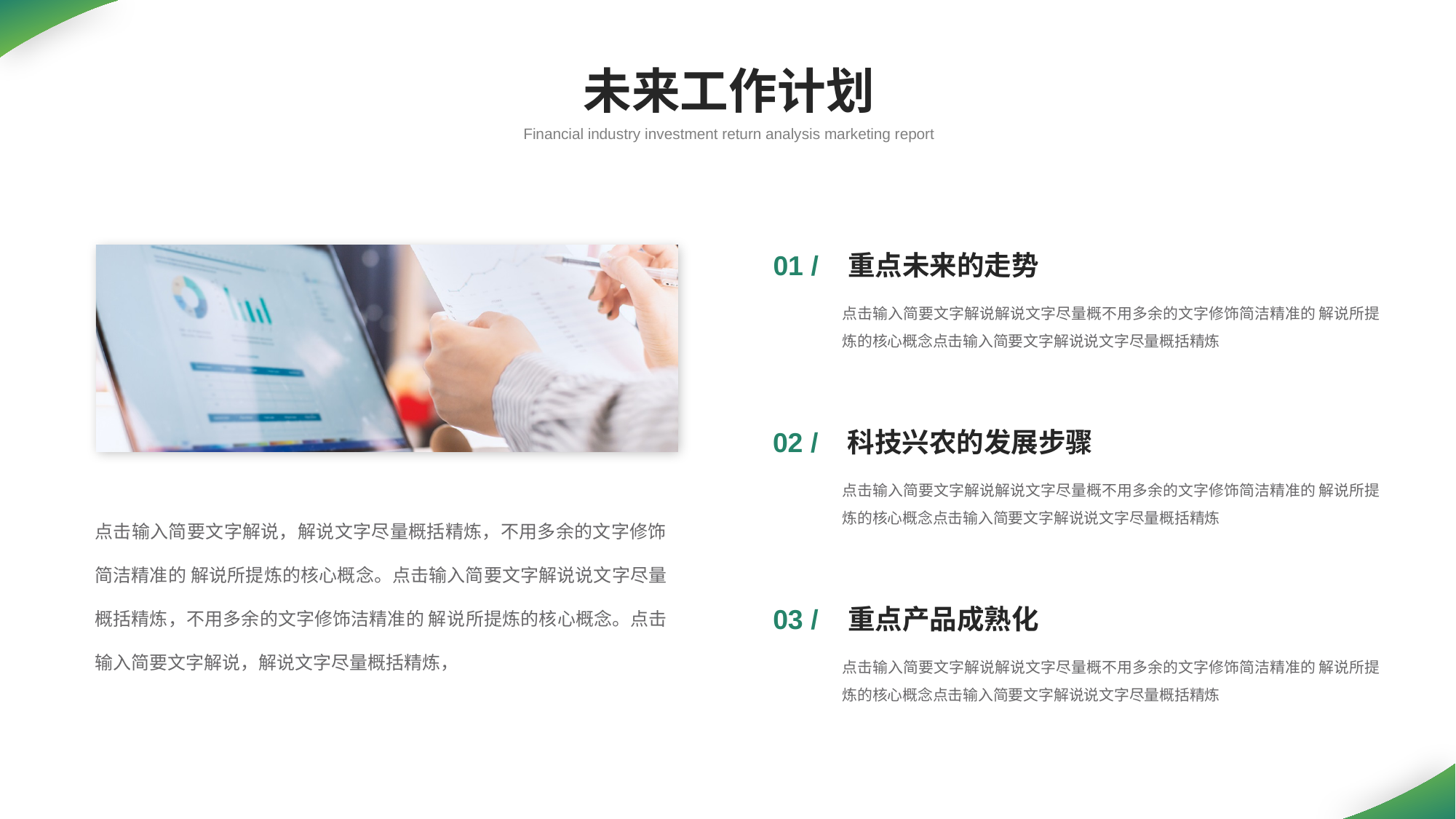

未来工作计划
Financial industry investment return analysis marketing report
01 /   重点未来的走势
点击输入简要文字解说解说文字尽量概不用多余的文字修饰简洁精准的 解说所提炼的核心概念点击输入简要文字解说说文字尽量概括精炼

02 /   科技兴农的发展步骤
点击输入简要文字解说解说文字尽量概不用多余的文字修饰简洁精准的 解说所提炼的核心概念点击输入简要文字解说说文字尽量概括精炼
点击输入简要文字解说，解说文字尽量概括精炼，不用多余的文字修饰简洁精准的 解说所提炼的核心概念。点击输入简要文字解说说文字尽量概括精炼，不用多余的文字修饰洁精准的 解说所提炼的核心概念。点击输入简要文字解说，解说文字尽量概括精炼，
03 /   重点产品成熟化
点击输入简要文字解说解说文字尽量概不用多余的文字修饰简洁精准的 解说所提炼的核心概念点击输入简要文字解说说文字尽量概括精炼